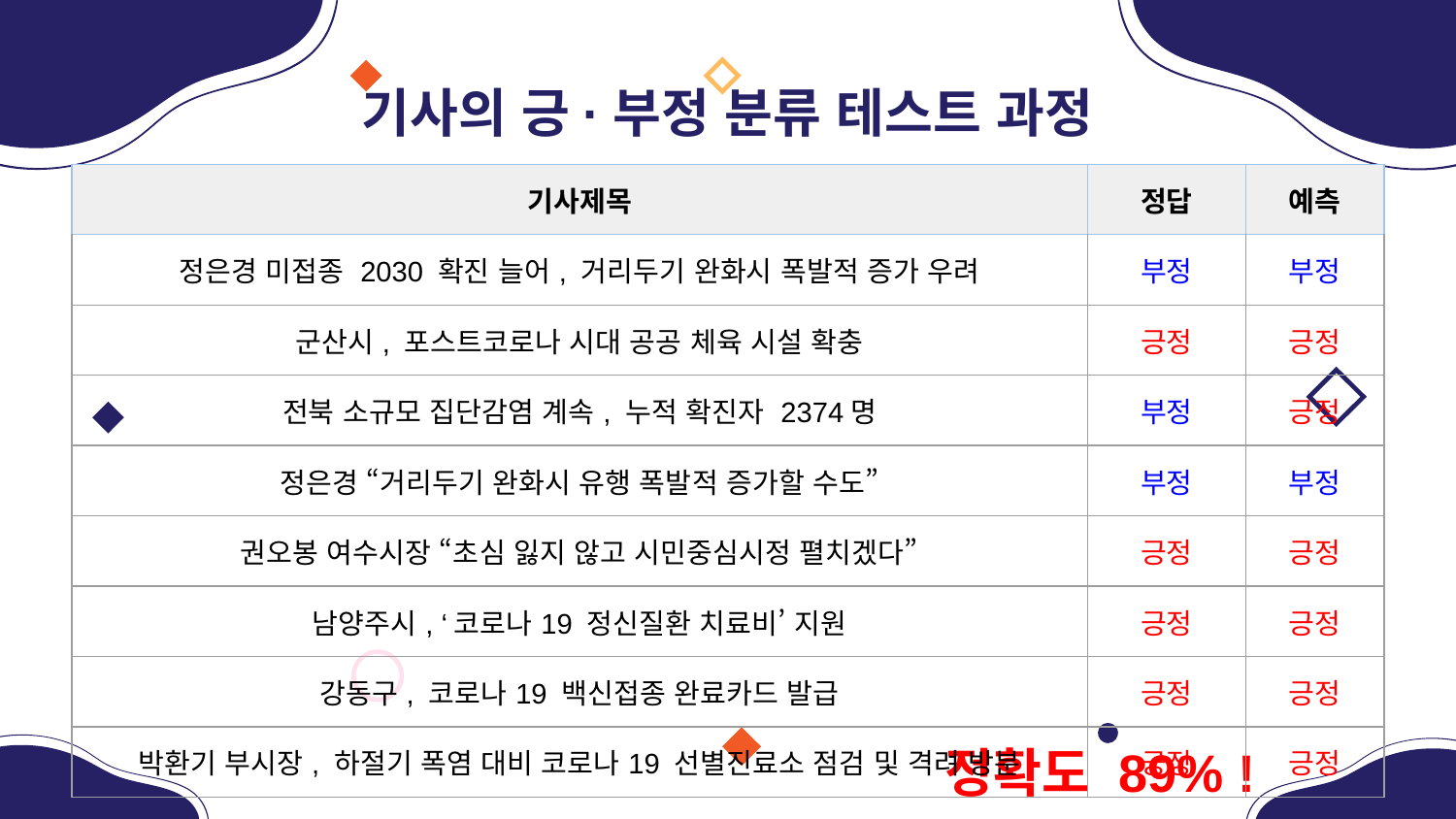

기사의 긍·부정 분류 테스트 과정
| 기사제목 | 정답 | 예측 |
| --- | --- | --- |
| 정은경 미접종 2030 확진 늘어, 거리두기 완화시 폭발적 증가 우려 | 부정 | 부정 |
| 군산시, 포스트코로나 시대 공공 체육 시설 확충 | 긍정 | 긍정 |
| 전북 소규모 집단감염 계속, 누적 확진자 2374명 | 부정 | 긍정 |
| 정은경 “거리두기 완화시 유행 폭발적 증가할 수도” | 부정 | 부정 |
| 권오봉 여수시장 “초심 잃지 않고 시민중심시정 펼치겠다” | 긍정 | 긍정 |
| 남양주시, ‘코로나19 정신질환 치료비’ 지원 | 긍정 | 긍정 |
| 강동구, 코로나19 백신접종 완료카드 발급 | 긍정 | 긍정 |
| 박환기 부시장, 하절기 폭염 대비 코로나19 선별진료소 점검 및 격려 방분 | 긍정 | 긍정 |
정확도 89% !